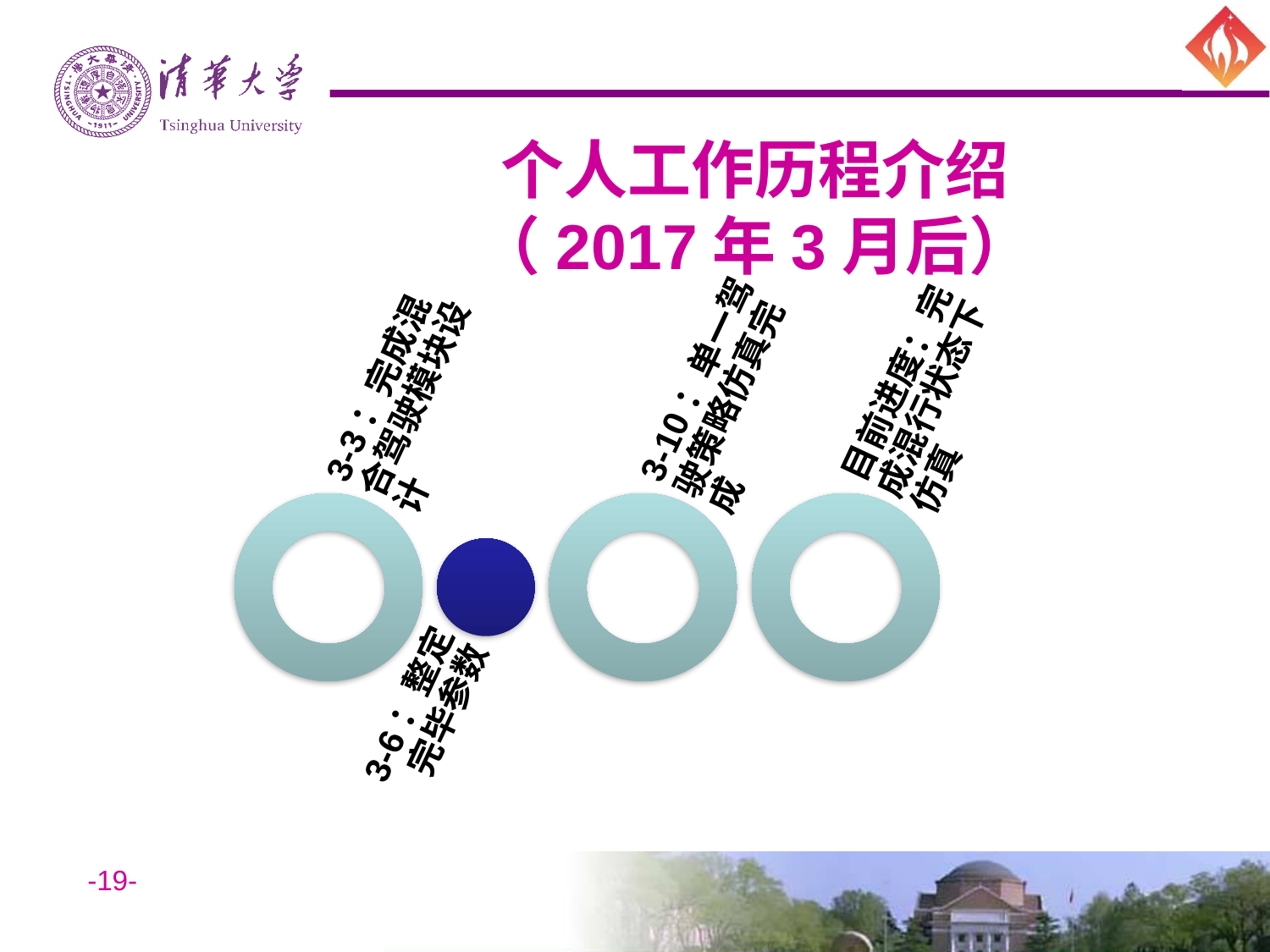

# 个人工作历程介绍 （2017年3月后）
3-3：完成混合驾驶模块设计
3-6：整定完毕参数
3-10：单一驾驶策略仿真完成
目前进度：完成混行状态下仿真